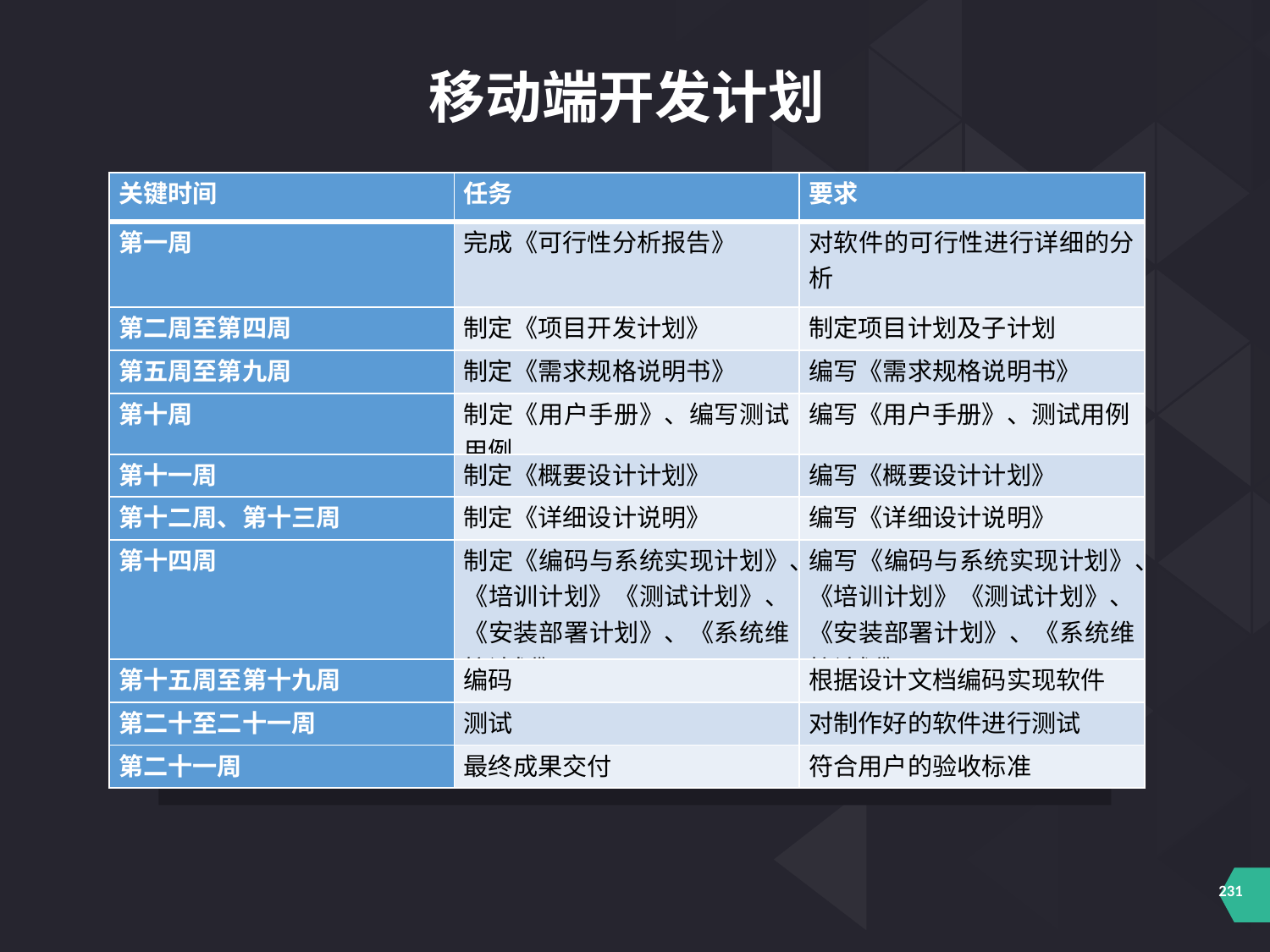

移动端开发计划
| 关键时间 | 任务 | 要求 |
| --- | --- | --- |
| 第一周 | 完成《可行性分析报告》 | 对软件的可行性进行详细的分析 |
| 第二周至第四周 | 制定《项目开发计划》 | 制定项目计划及子计划 |
| 第五周至第九周 | 制定《需求规格说明书》 | 编写《需求规格说明书》 |
| 第十周 | 制定《用户手册》、编写测试用例 | 编写《用户手册》、测试用例 |
| 第十一周 | 制定《概要设计计划》 | 编写《概要设计计划》 |
| 第十二周、第十三周 | 制定《详细设计说明》 | 编写《详细设计说明》 |
| 第十四周 | 制定《编码与系统实现计划》、《培训计划》《测试计划》、《安装部署计划》、《系统维护计划》 | 编写《编码与系统实现计划》、《培训计划》《测试计划》、《安装部署计划》、《系统维护计划》 |
| 第十五周至第十九周 | 编码 | 根据设计文档编码实现软件 |
| 第二十至二十一周 | 测试 | 对制作好的软件进行测试 |
| 第二十一周 | 最终成果交付 | 符合用户的验收标准 |